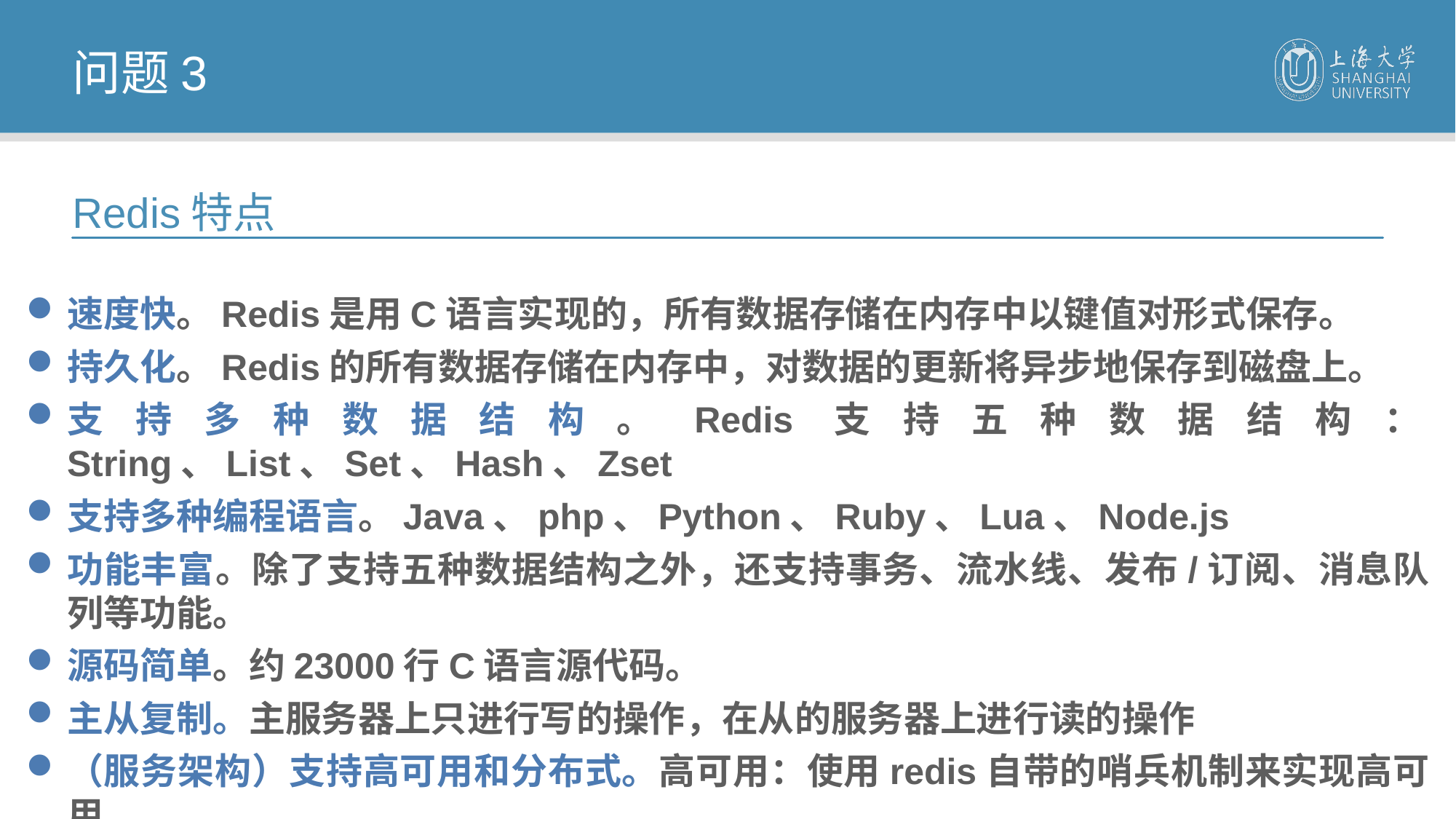

问题3
Redis特点
速度快。Redis是用C语言实现的，所有数据存储在内存中以键值对形式保存。
持久化。Redis的所有数据存储在内存中，对数据的更新将异步地保存到磁盘上。
支持多种数据结构。Redis支持五种数据结构：String、List、Set、Hash、Zset
支持多种编程语言。Java、php、Python、Ruby、Lua、Node.js
功能丰富。除了支持五种数据结构之外，还支持事务、流水线、发布/订阅、消息队列等功能。
源码简单。约23000行C语言源代码。
主从复制。主服务器上只进行写的操作，在从的服务器上进行读的操作
（服务架构）支持高可用和分布式。高可用：使用redis自带的哨兵机制来实现高可用